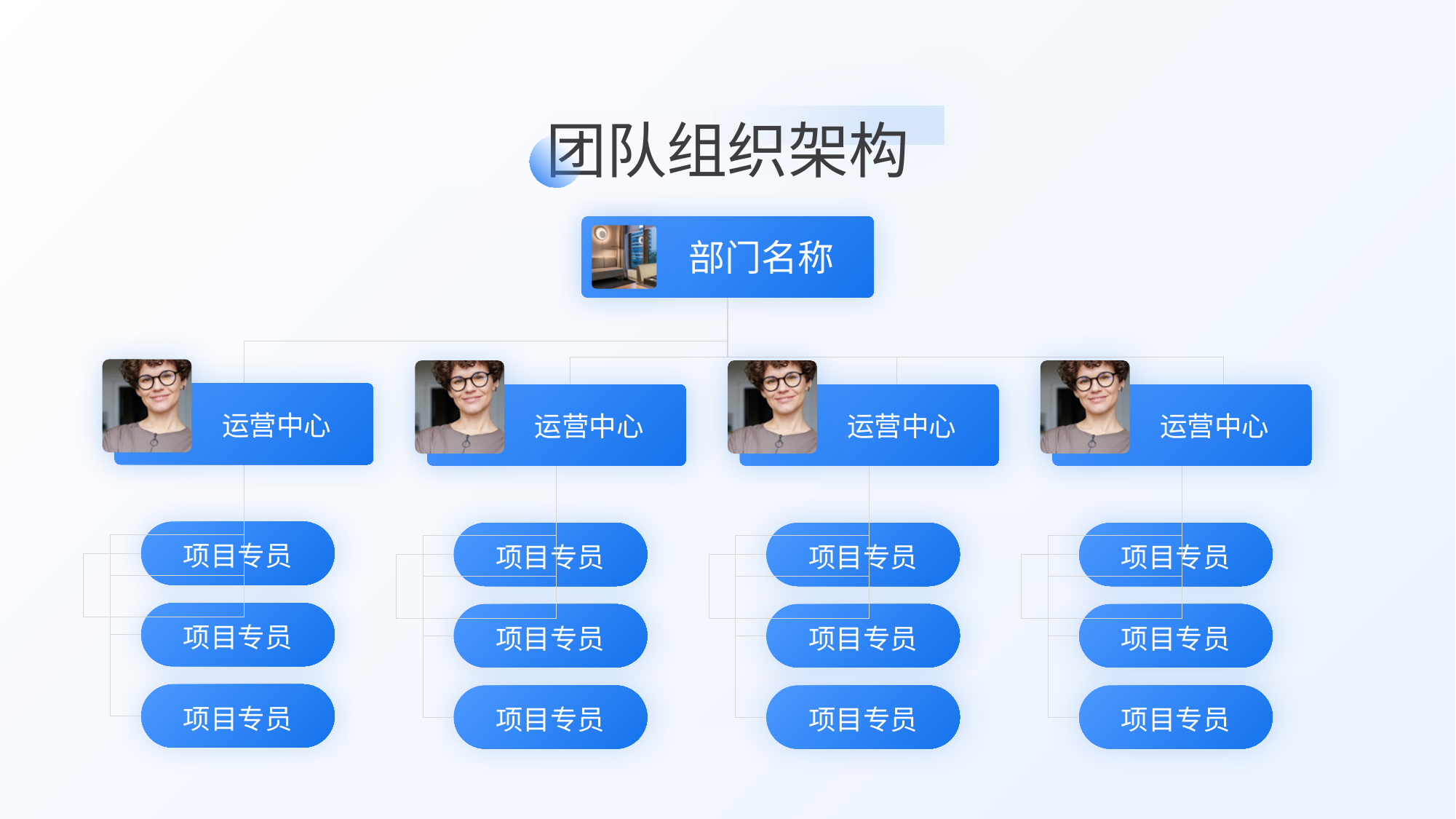

团队组织架构

部门名称

运营中心

运营中心

运营中心

运营中心

项目专员

项目专员

项目专员

项目专员

项目专员

项目专员

项目专员

项目专员

项目专员

项目专员

项目专员

项目专员